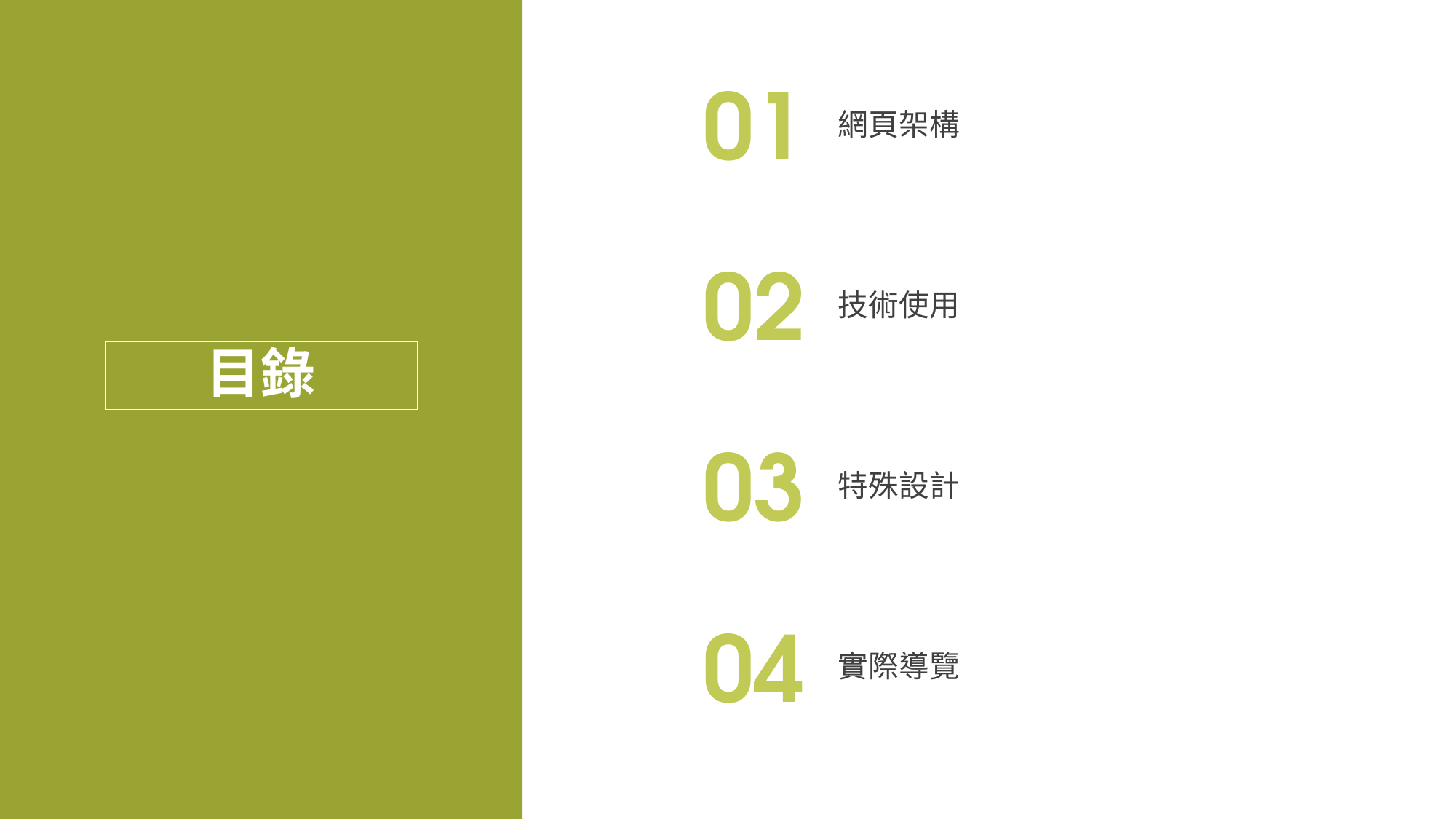

01
網頁架構
02
技術使用
目錄
03
特殊設計
04
實際導覽